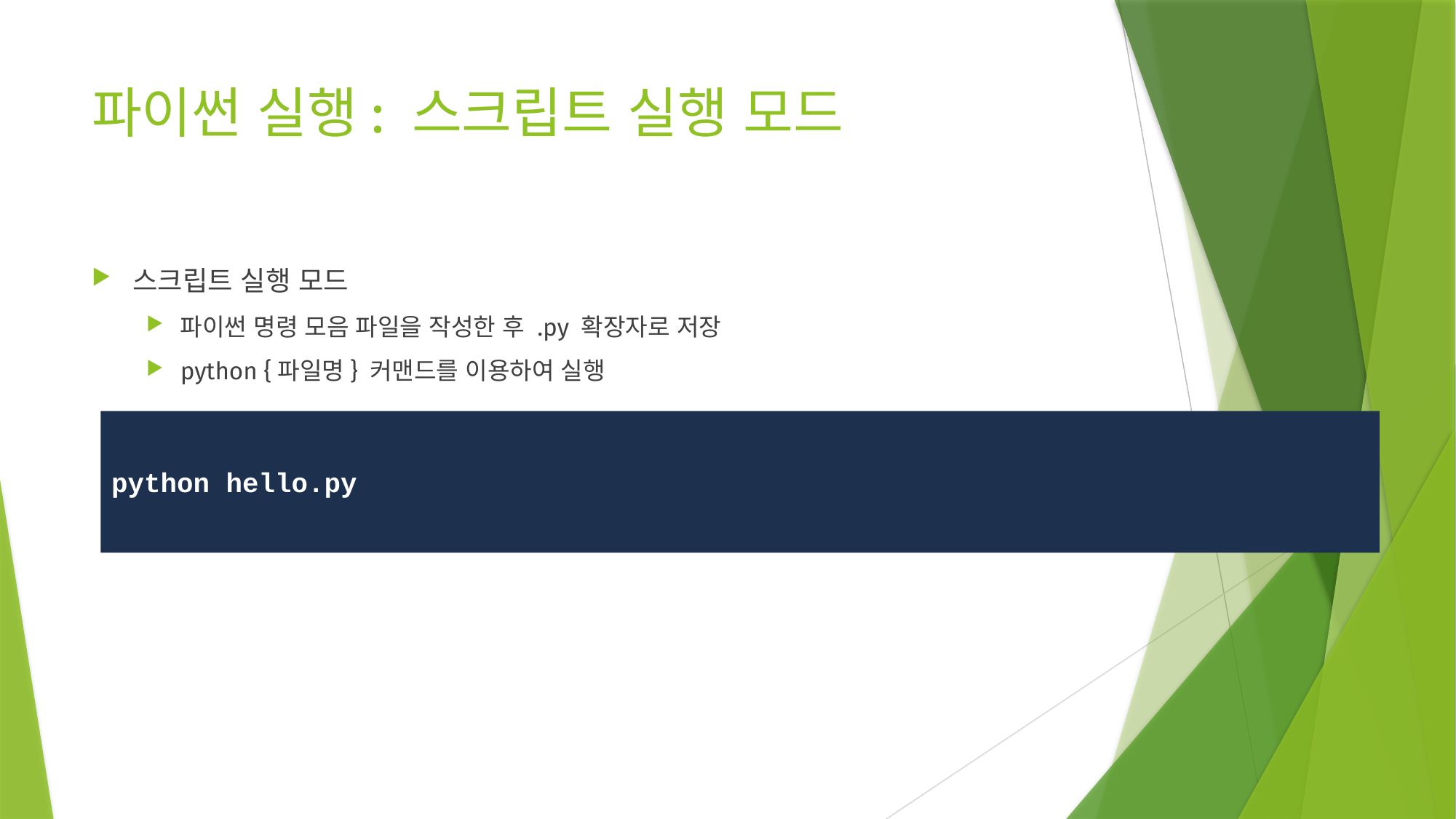

# 파이썬 실행: 스크립트 실행 모드
스크립트 실행 모드
파이썬 명령 모음 파일을 작성한 후 .py 확장자로 저장
python {파일명} 커맨드를 이용하여 실행

python hello.py